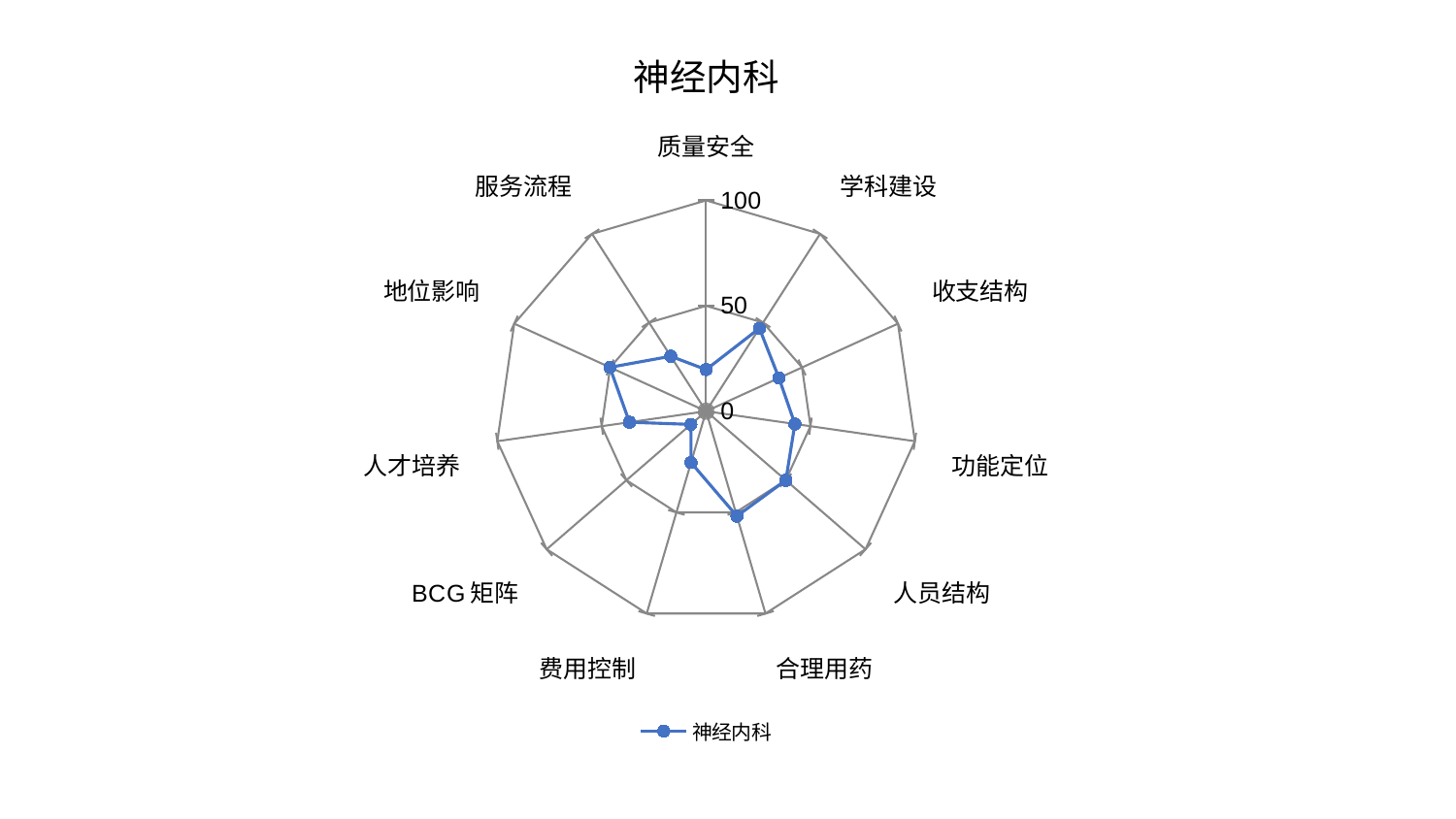

### Chart: 神经内科

| Category | 神经内科 |
|---|---|
| 质量安全 | 19.75459571583159 |
| 学科建设 | 46.752205149417726 |
| 收支结构 | 37.99762342371208 |
| 功能定位 | 42.536866910181644 |
| 人员结构 | 50.03045779516645 |
| 合理用药 | 51.849385111057344 |
| 费用控制 | 25.38382398934588 |
| BCG矩阵 | 9.557108971866363 |
| 人才培养 | 36.71193897514922 |
| 地位影响 | 50.165868791404634 |
| 服务流程 | 31.003968587395384 |
161